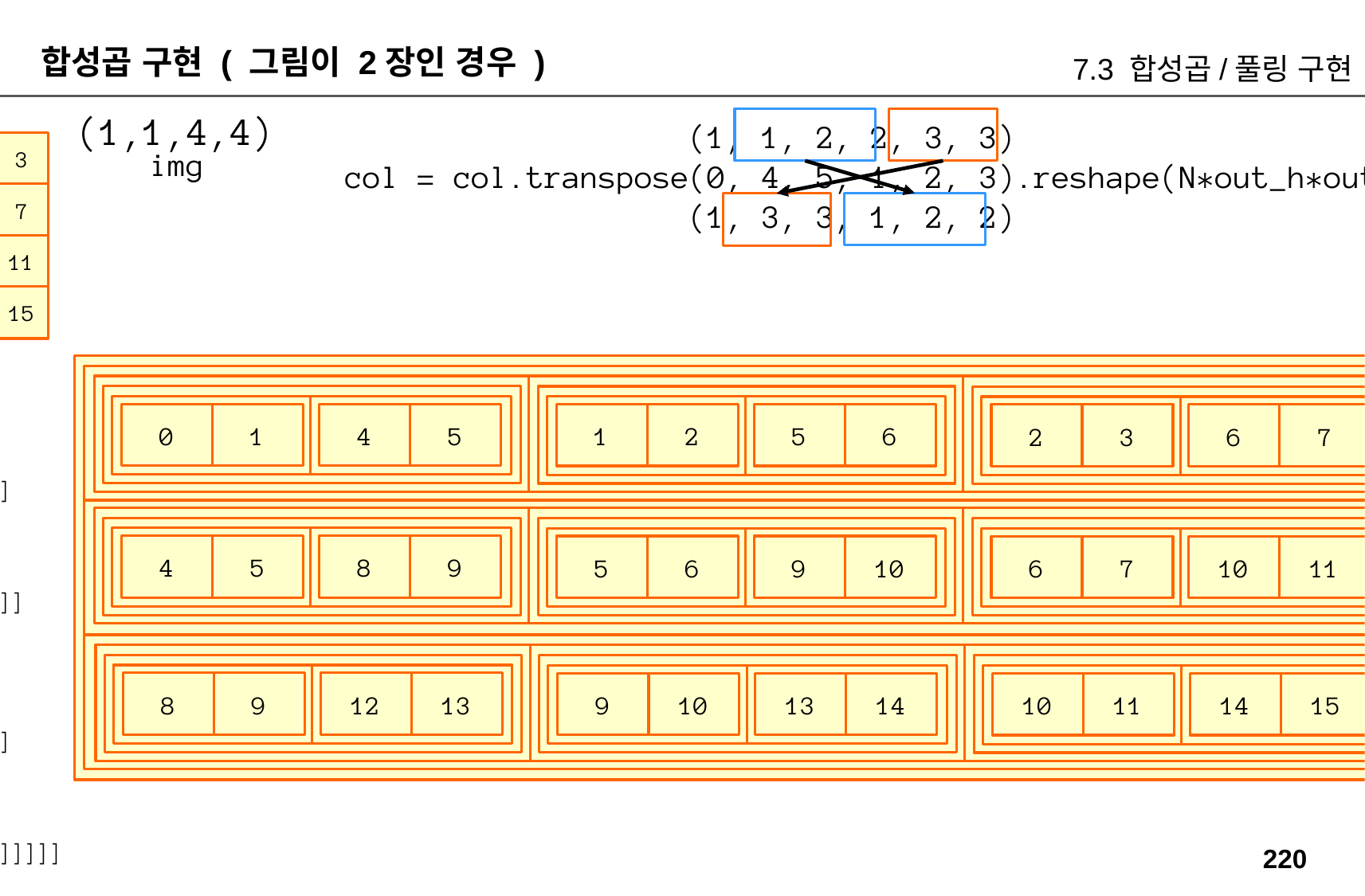

합성곱 구현 ( 그림이 2장인 경우 )
7.3 합성곱/풀링 구현
(1,1,4,4)

                   (1, 1, 2, 2, 3, 3)
col = col.transpose(0, 4, 5, 1, 2, 3).reshape(N*out_h*out_w, -1)
                   (1, 3, 3, 1, 2, 2)
0
1
2
3

img
4
5
6
7

8
9
10
11
12
13
14
15

0
1
4
5
1
2
5
6
2
3
6
7
[[[[[[ 0.  1.  2.]
     [ 4.  5.  6.]
     [ 8.  9. 10.]]

    [[ 1.  2.  3.]
     [ 5.  6.  7.]
     [ 9. 10. 11.]]]

   [[[ 4.  5.  6.]
     [ 8.  9. 10.]
     [12. 13. 14.]]

    [[ 5.  6.  7.]
     [ 9. 10. 11.]
     [13. 14. 15.]]]]]]

4
5
8
9
5
6
9
10
6
7
10
11

8
9
12
13
9
10
13
14
10
11
14
15